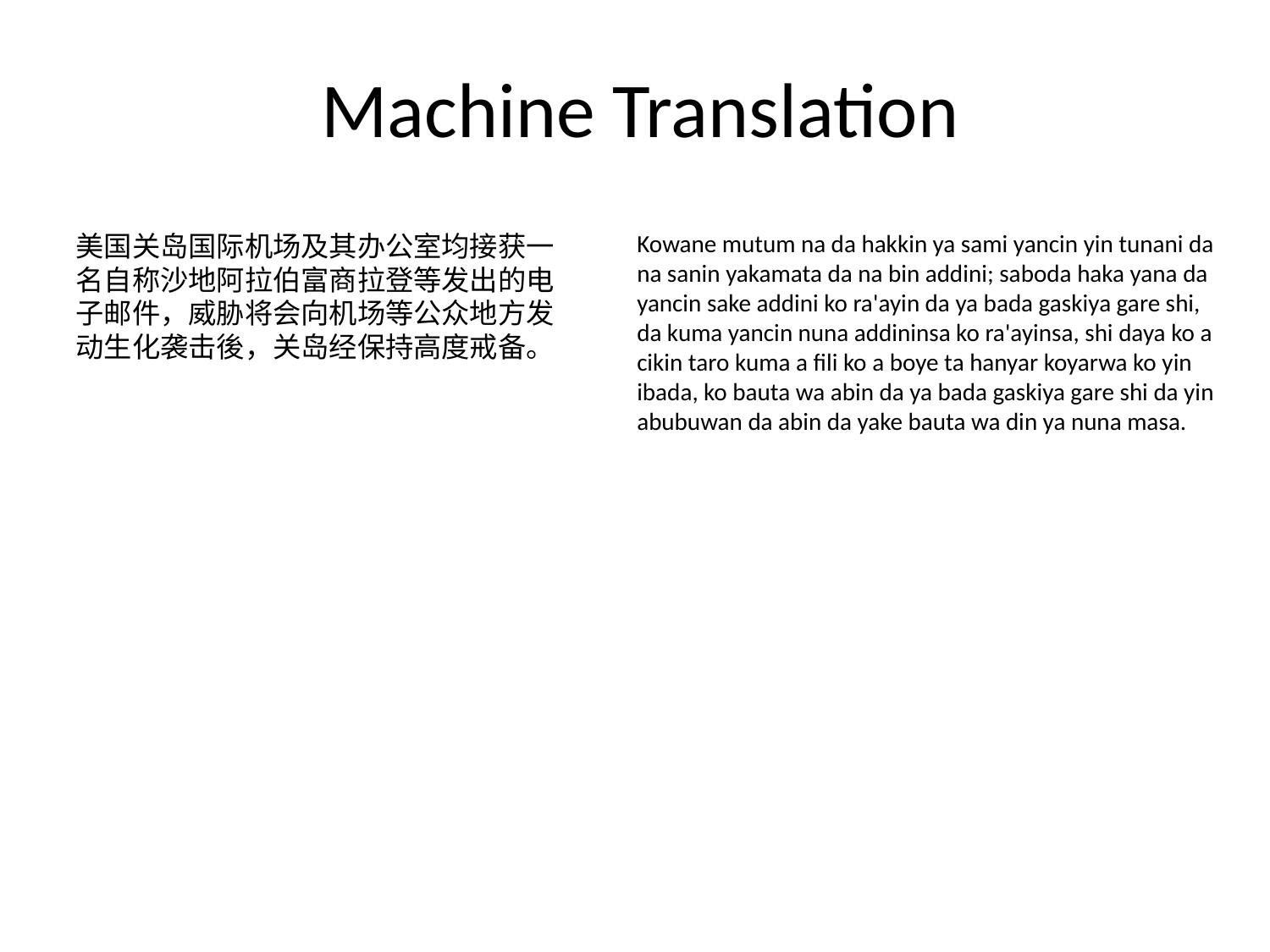

Machine Translation
美国关岛国际机场及其办公室均接获一名自称沙地阿拉伯富商拉登等发出的电子邮件，威胁将会向机场等公众地方发动生化袭击後，关岛经保持高度戒备。
Kowane mutum na da hakkin ya sami yancin yin tunani da na sanin yakamata da na bin addini; saboda haka yana da yancin sake addini ko ra'ayin da ya bada gaskiya gare shi, da kuma yancin nuna addininsa ko ra'ayinsa, shi daya ko a cikin taro kuma a fili ko a boye ta hanyar koyarwa ko yin ibada, ko bauta wa abin da ya bada gaskiya gare shi da yin
abubuwan da abin da yake bauta wa din ya nuna masa.